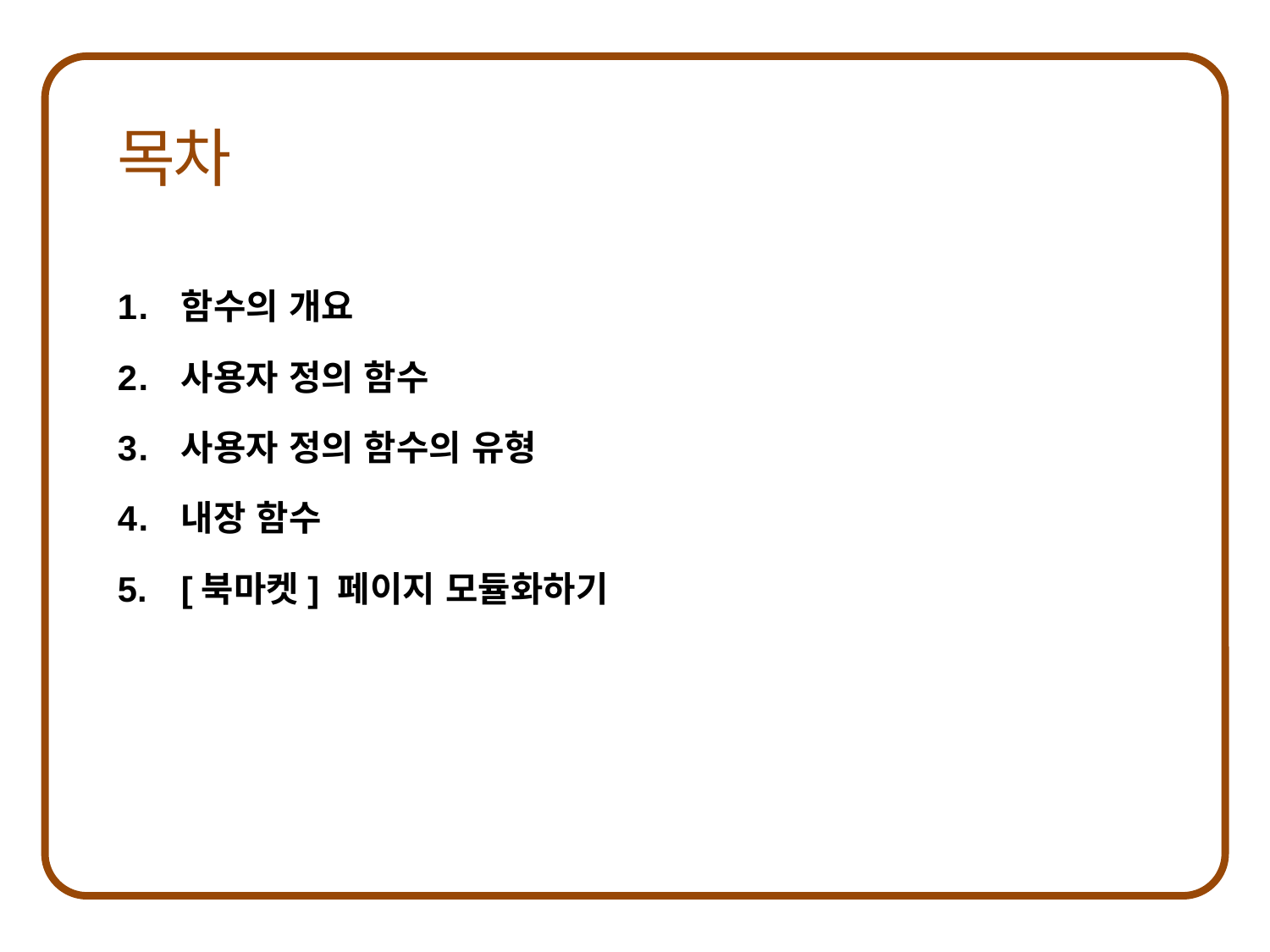

함수의 개요
사용자 정의 함수
사용자 정의 함수의 유형
내장 함수
[북마켓] 페이지 모듈화하기